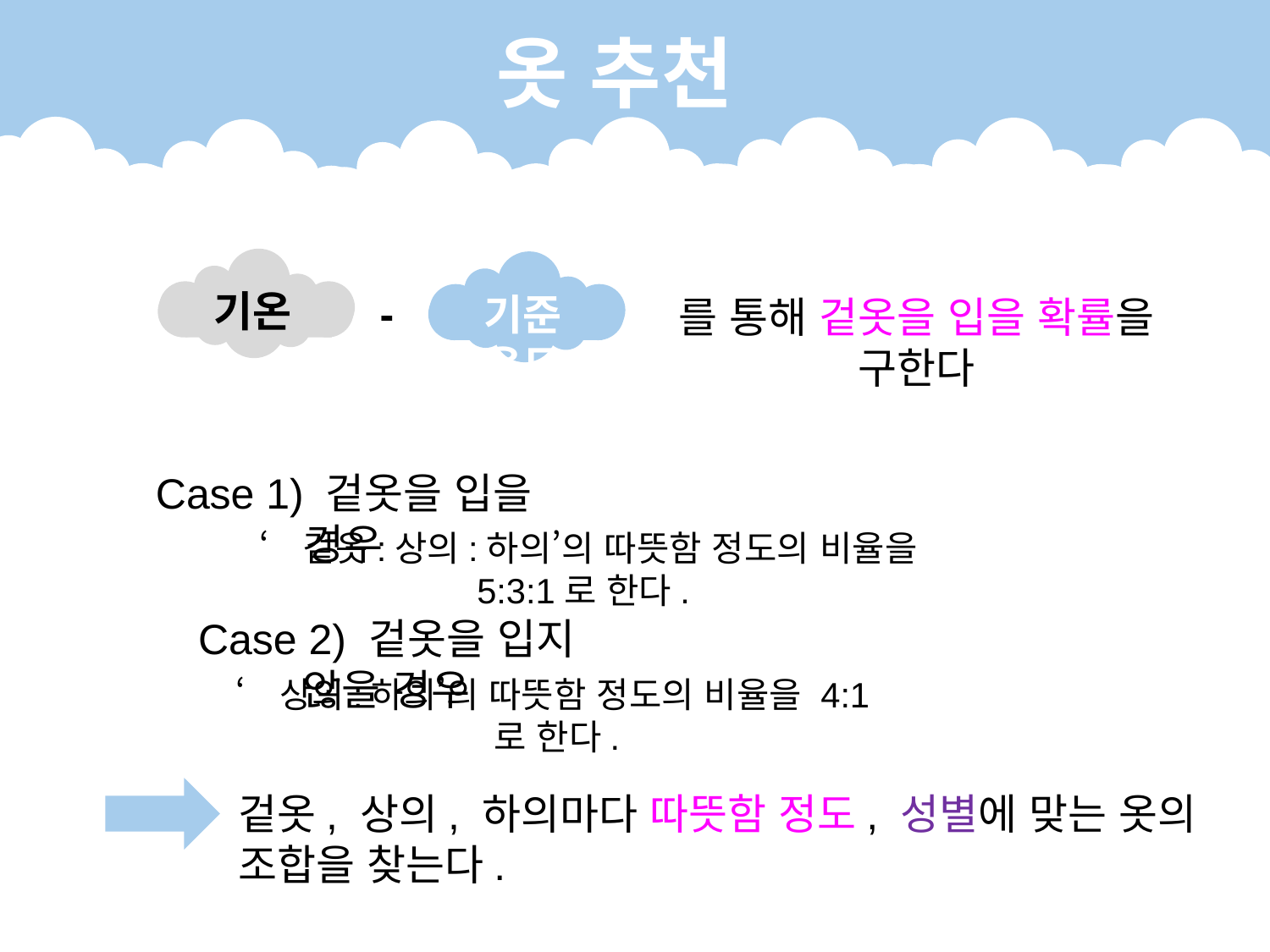

옷 추천

기온

기준 온도
-
를 통해 겉옷을 입을 확률을 구한다
Case 1) 겉옷을 입을 경우
옷
‘겉옷:상의:하의’의 따뜻함 정도의 비율을 5:3:1로 한다.
Case 2) 겉옷을 입지 않을 경우
‘상의:하의’의 따뜻함 정도의 비율을 4:1로 한다.

겉옷, 상의, 하의마다 따뜻함 정도, 성별에 맞는 옷의 조합을 찾는다.